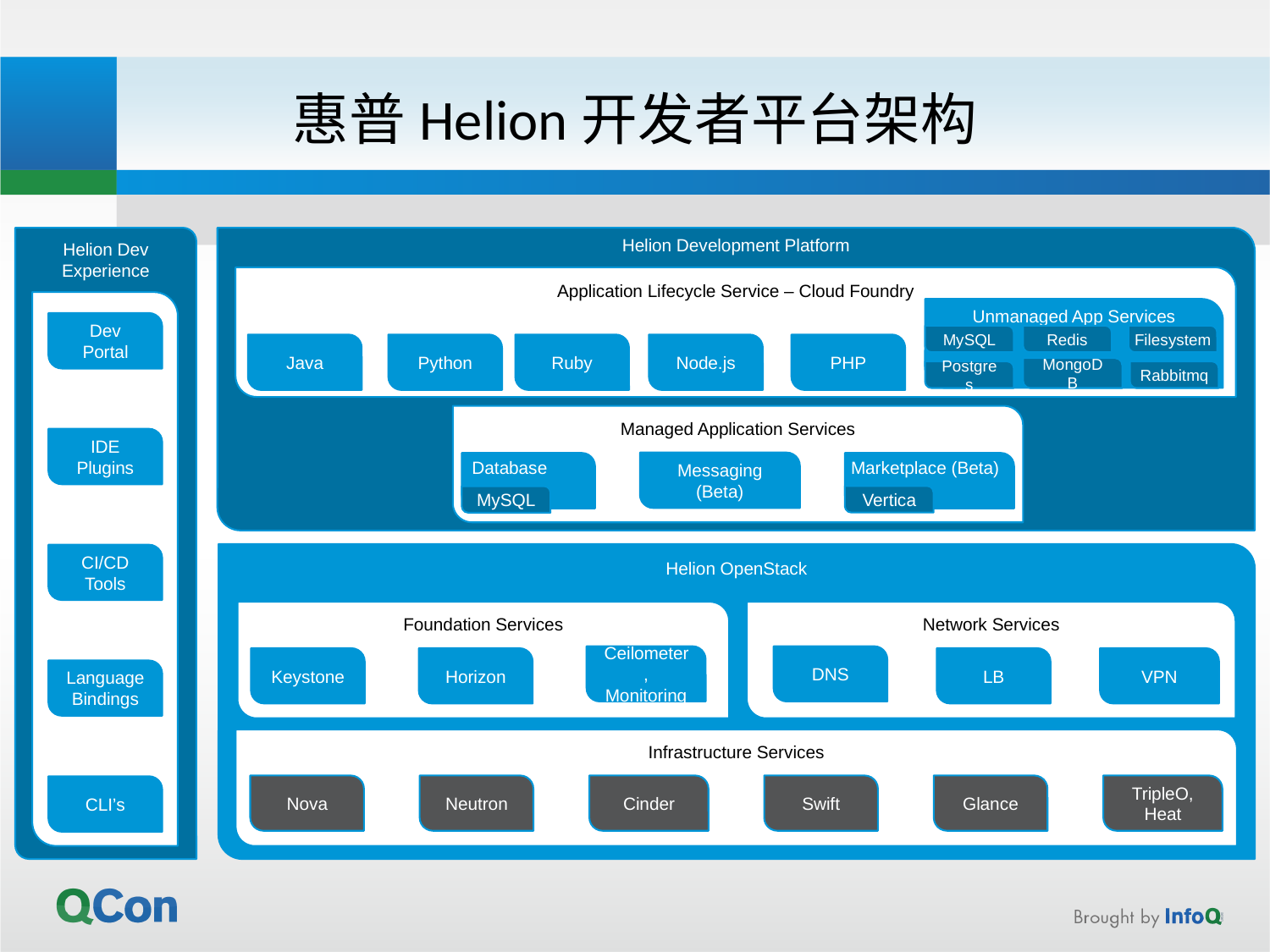

# 惠普Helion开发者平台架构
Helion Dev Experience
Helion Development Platform
Application Lifecycle Service – Cloud Foundry

Unmanaged App Services
Dev Portal
MySQL
Redis
Filesystem
Java
Python
Ruby
Node.js
PHP
MongoDB
Postgres
Rabbitmq
Managed Application Services
IDE Plugins
Database
Marketplace (Beta)
Messaging (Beta)

Vertica
MySQL
Helion OpenStack
CI/CD Tools
Foundation Services
Network Services
Ceilometer,
Monitoring
DNS
Keystone
Horizon
LB
VPN
Language
Bindings
Infrastructure Services
Nova
Neutron
Cinder
Swift
Glance
TripleO,
Heat
CLI’s